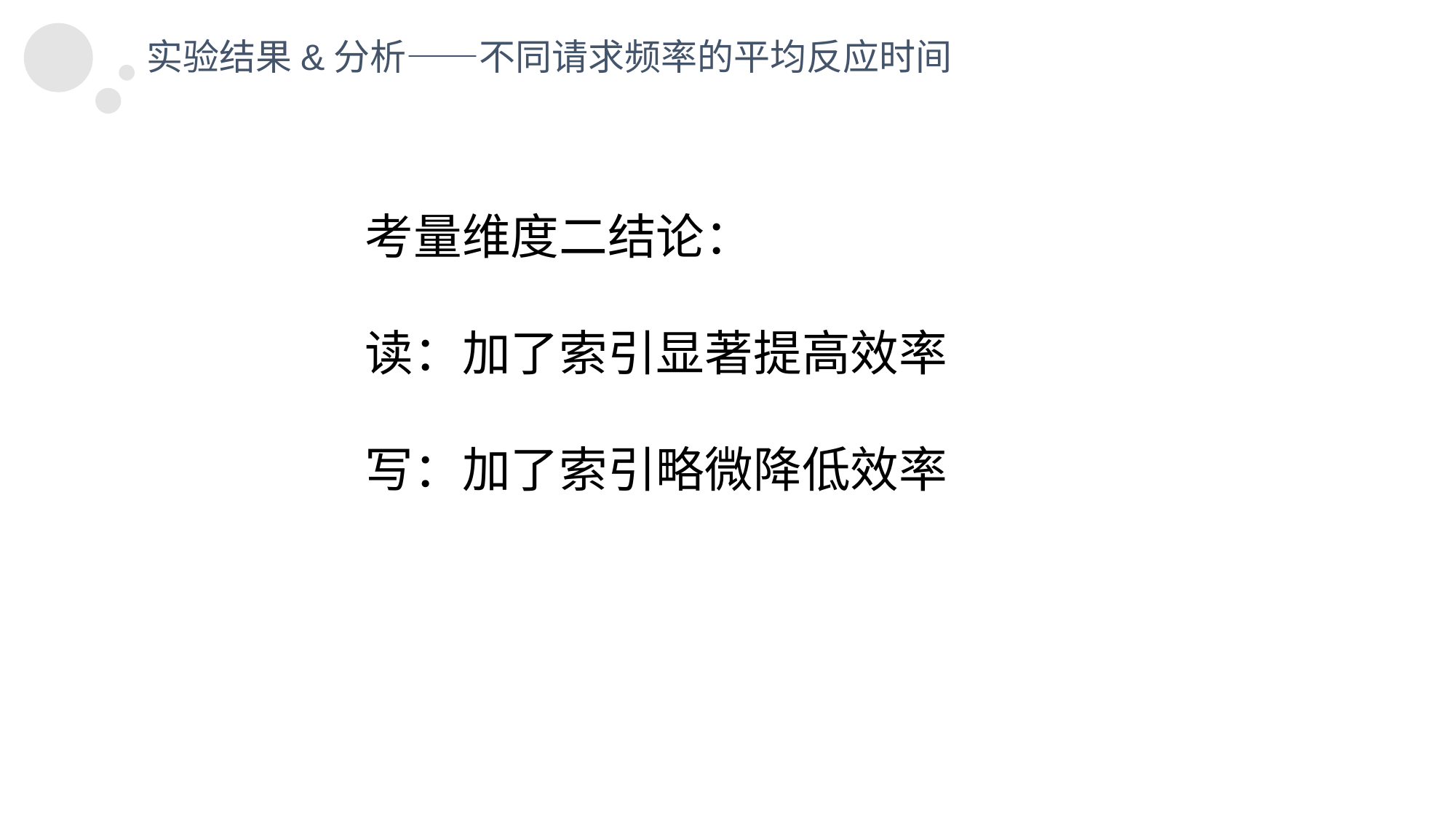

实验结果&分析——不同请求频率的平均反应时间
考量维度二结论：

读：加了索引显著提高效率

写：加了索引略微降低效率